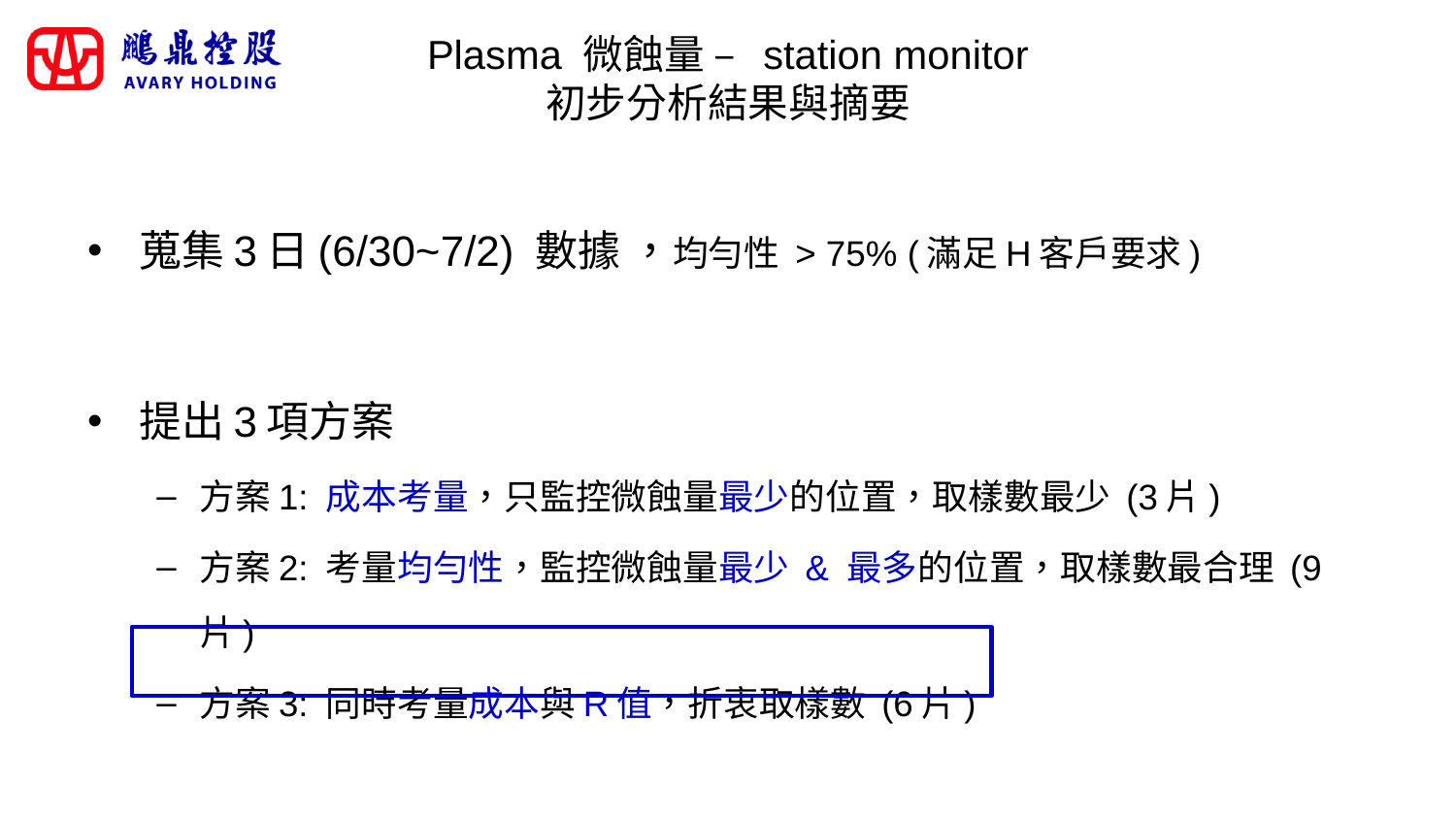

# Plasma 微蝕量 –  station monitor 初步分析結果與摘要
蒐集3日(6/30~7/2) 數據 ，均勻性 > 75% (滿足H客戶要求)

提出3項方案
方案1: 成本考量，只監控微蝕量最少的位置，取樣數最少 (3片)
方案2: 考量均勻性，監控微蝕量最少 & 最多的位置，取樣數最合理 (9片)
方案3: 同時考量成本與R值，折衷取樣數 (6片)